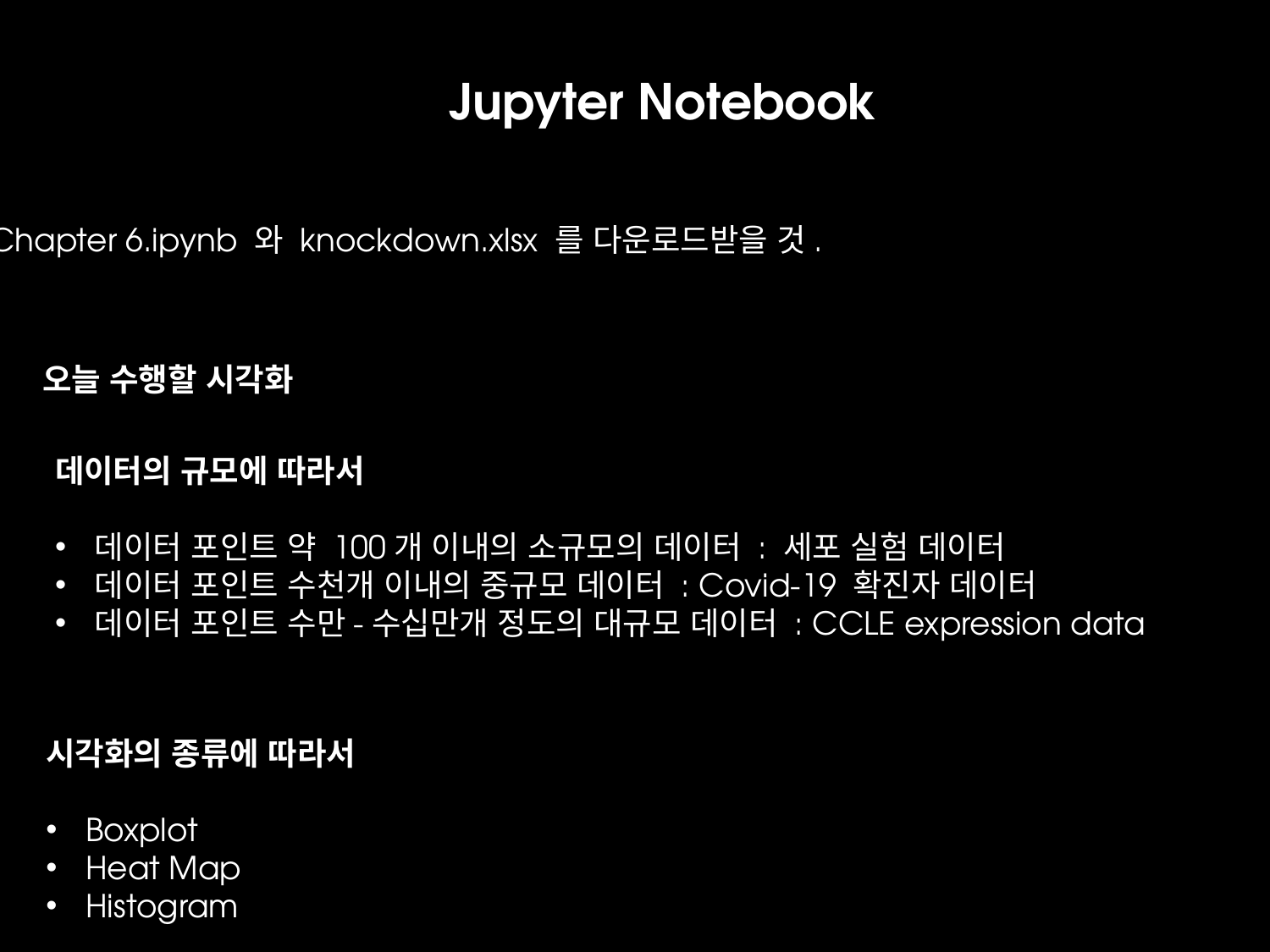

Jupyter Notebook
Chapter 6.ipynb 와 knockdown.xlsx 를 다운로드받을 것.
오늘 수행할 시각화
데이터의 규모에 따라서

데이터 포인트 약 100개 이내의 소규모의 데이터 : 세포 실험 데이터
데이터 포인트 수천개 이내의 중규모 데이터 : Covid-19 확진자 데이터
데이터 포인트 수만-수십만개 정도의 대규모 데이터 : CCLE expression data
시각화의 종류에 따라서

Boxplot
Heat Map
Histogram